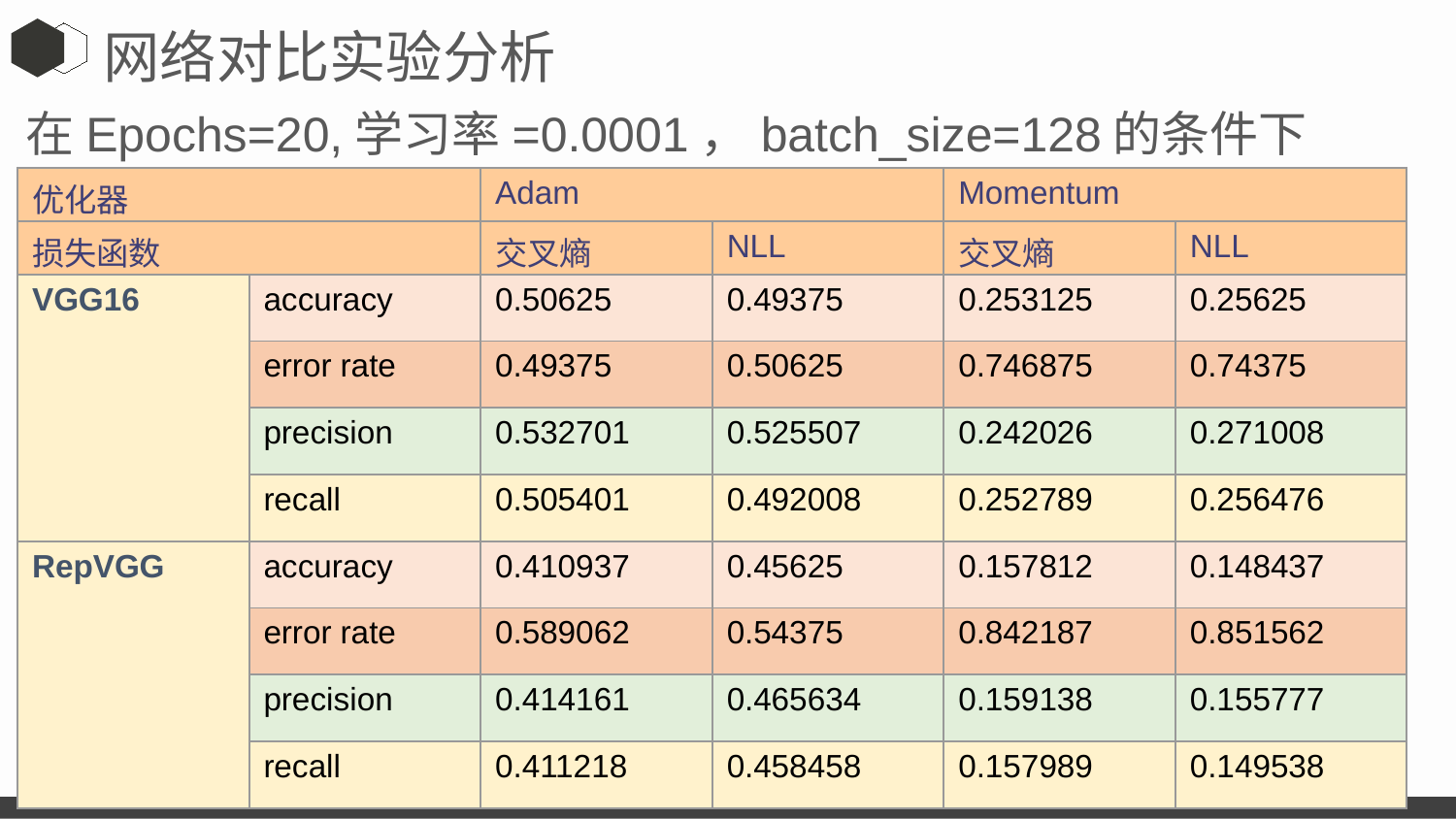

网络对比实验分析

在Epochs=20,学习率=0.0001，batch_size=128的条件下
| 优化器 |  | Adam |  | Momentum |  |
| --- | --- | --- | --- | --- | --- |
| 损失函数 |  | 交叉熵 | NLL | 交叉熵 | NLL |
| VGG16 | accuracy | 0.50625 | 0.49375 | 0.253125 | 0.25625 |
|  | error rate | 0.49375 | 0.50625 | 0.746875 | 0.74375 |
|  | precision | 0.532701 | 0.525507 | 0.242026 | 0.271008 |
|  | recall | 0.505401 | 0.492008 | 0.252789 | 0.256476 |
| RepVGG | accuracy | 0.410937 | 0.45625 | 0.157812 | 0.148437 |
|  | error rate | 0.589062 | 0.54375 | 0.842187 | 0.851562 |
|  | precision | 0.414161 | 0.465634 | 0.159138 | 0.155777 |
|  | recall | 0.411218 | 0.458458 | 0.157989 | 0.149538 |